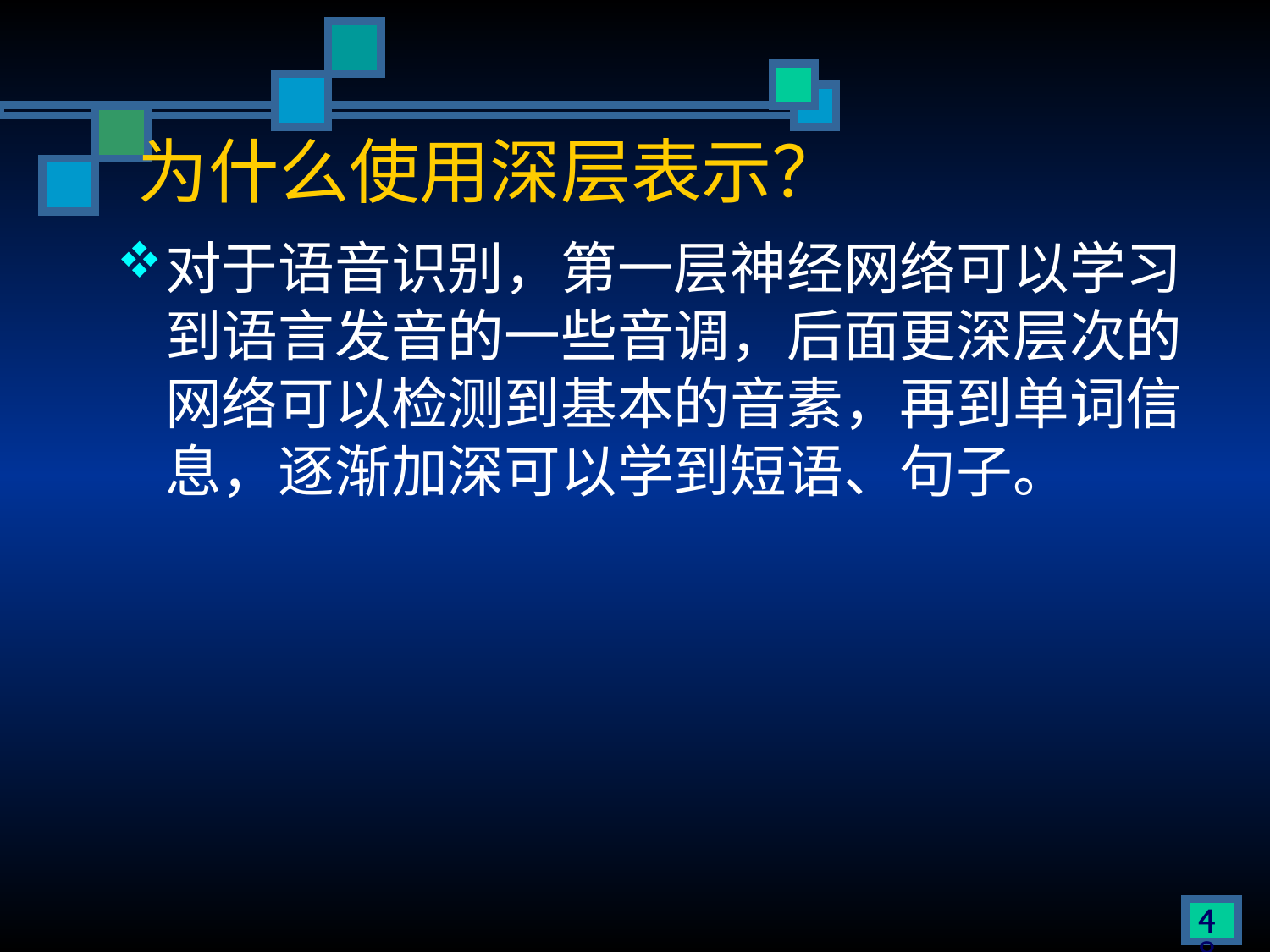

# 为什么使用深层表示？
对于语音识别，第一层神经网络可以学习到语言发音的一些音调，后面更深层次的网络可以检测到基本的音素，再到单词信息，逐渐加深可以学到短语、句子。

48